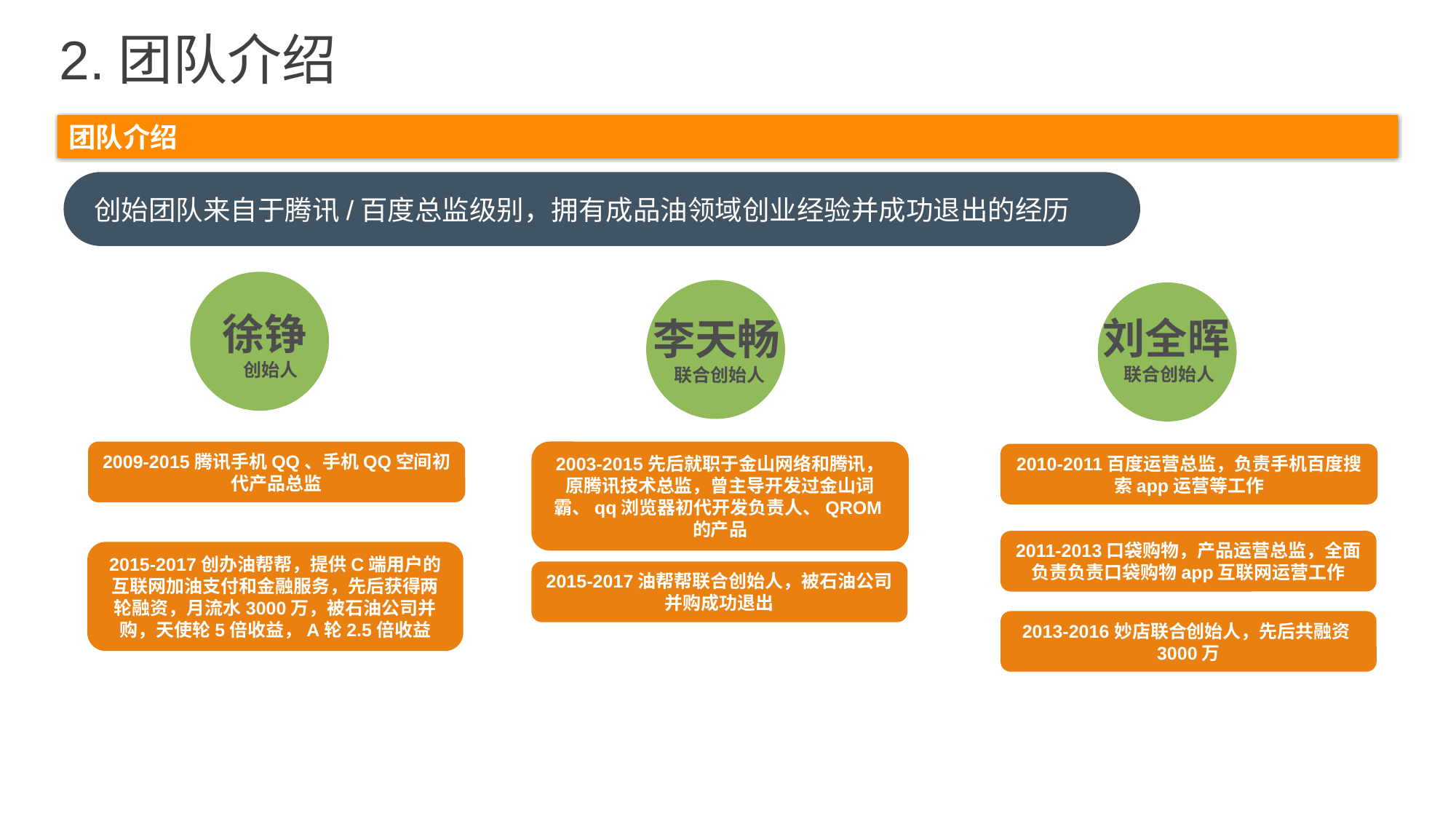

2.团队介绍

团队介绍

创始团队来自于腾讯/百度总监级别，拥有成品油领域创业经验并成功退出的经历

徐铮
    创始人
刘全晖
    联合创始人
李天畅
    联合创始人
￥500万
2009-2015腾讯手机QQ、手机QQ空间初代产品总监
2003-2015先后就职于金山网络和腾讯，原腾讯技术总监，曾主导开发过金山词霸、qq浏览器初代开发负责人、QROM的产品
2010-2011百度运营总监，负责手机百度搜索app运营等工作
企业车队
2011-2013口袋购物，产品运营总监，全面负责负责口袋购物app互联网运营工作
2015-2017创办油帮帮，提供C端用户的互联网加油支付和金融服务，先后获得两轮融资，月流水3000万，被石油公司并购，天使轮5倍收益，A轮2.5倍收益
2015-2017油帮帮联合创始人，被石油公司并购成功退出
2013-2016妙店联合创始人，先后共融资3000万